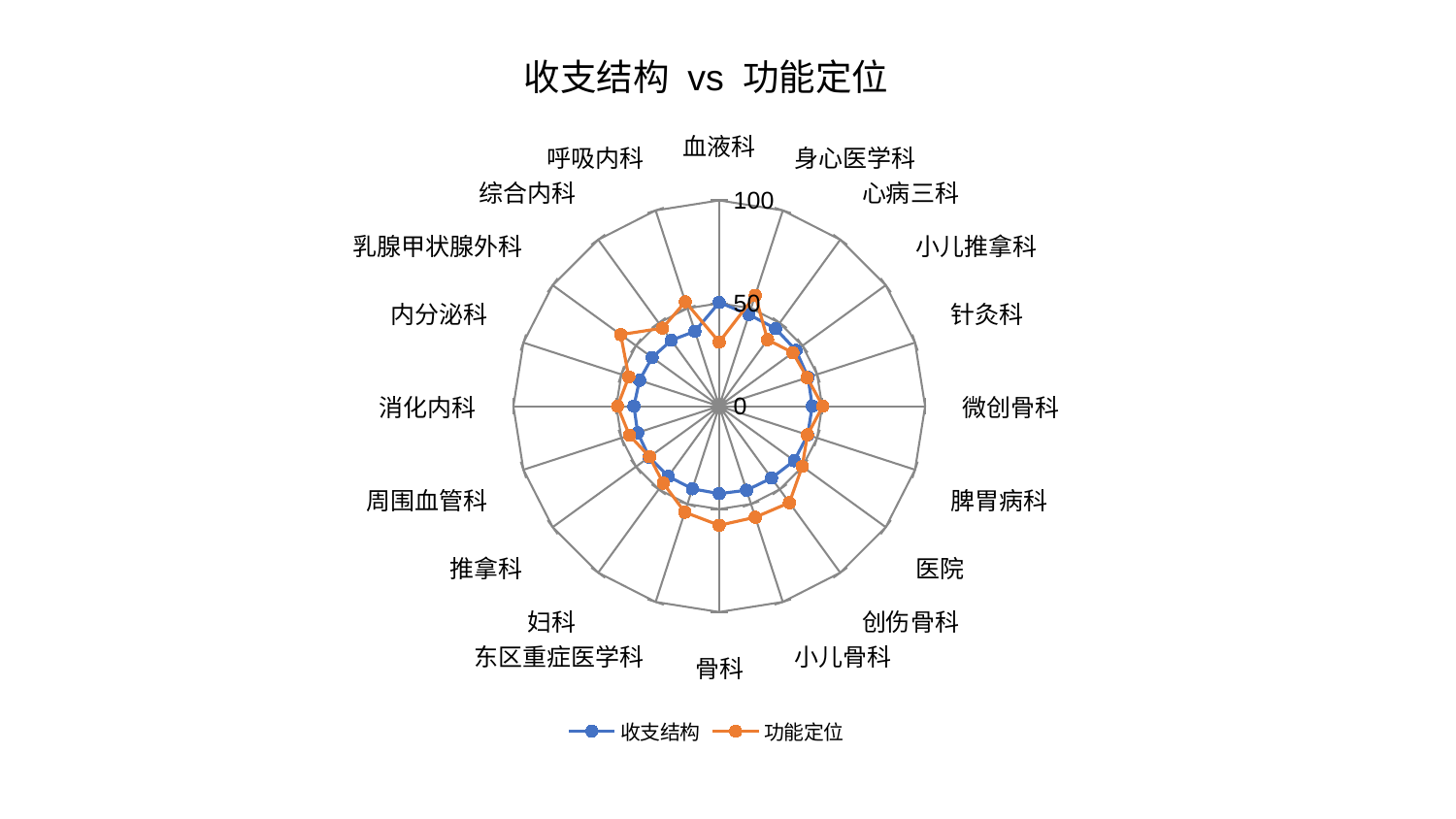

### Chart: 收支结构 vs 功能定位

| Category | 收支结构 | 功能定位 |
|---|---|---|
| 血液科 | 50.40640377698708 | 31.169359686330374 |
| 身心医学科 | 46.794726571882286 | 56.6185375064674 |
| 心病三科 | 46.59912052013787 | 39.94374506207634 |
| 小儿推拿科 | 46.112576362671405 | 44.22397342669788 |
| 针灸科 | 45.38634833366015 | 44.926889210448685 |
| 微创骨科 | 45.20654179706802 | 50.33077367755977 |
| 脾胃病科 | 45.1737710253505 | 45.06412421696137 |
| 医院 | 45.05810875232962 | 49.85979379943576 |
| 创伤骨科 | 43.200262174380754 | 57.974990170145574 |
| 小儿骨科 | 42.96409255069103 | 56.75638212962482 |
| 骨科 | 42.50840427736719 | 57.87971814171731 |
| 东区重症医学科 | 42.21841984392674 | 54.15961885337331 |
| 妇科 | 42.169610747392646 | 46.26986956099018 |
| 推拿科 | 42.08375716164467 | 41.86143953191208 |
| 周围血管科 | 41.67776505578629 | 45.84904475621857 |
| 消化内科 | 41.447766135766386 | 49.394306616027094 |
| 内分泌科 | 40.72086731787004 | 46.19524134724277 |
| 乳腺甲状腺外科 | 40.3060751797566 | 59.16121078081465 |
| 综合内科 | 39.58348226784989 | 46.89504859315117 |
| 呼吸内科 | 38.2671835564064 | 53.36075574284265 |
70